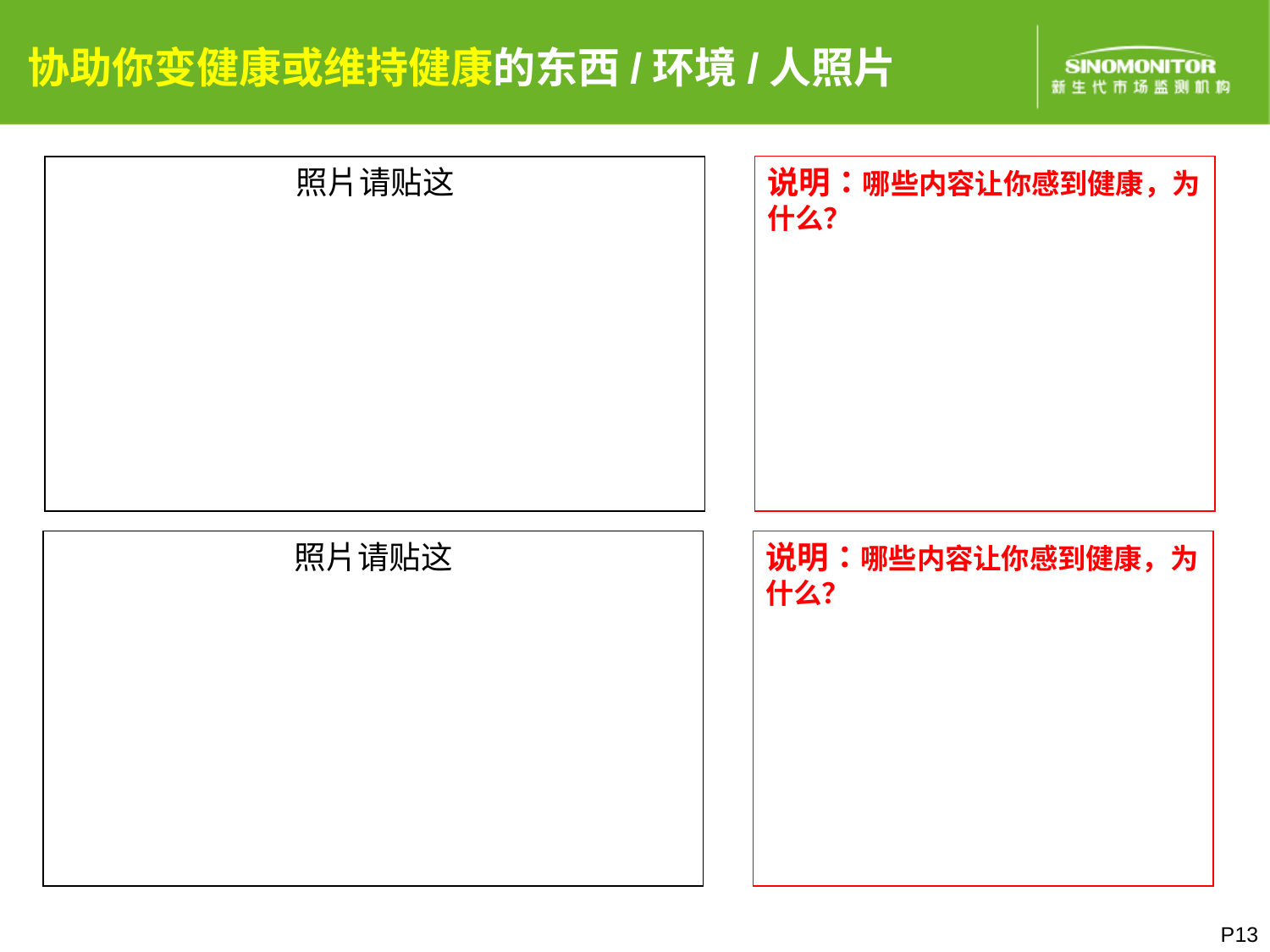

协助你变健康或维持健康的东西/环境/人照片
说明：哪些内容让你感到健康，为什么？

照片请贴这
说明：哪些内容让你感到健康，为什么？

照片请贴这
P13